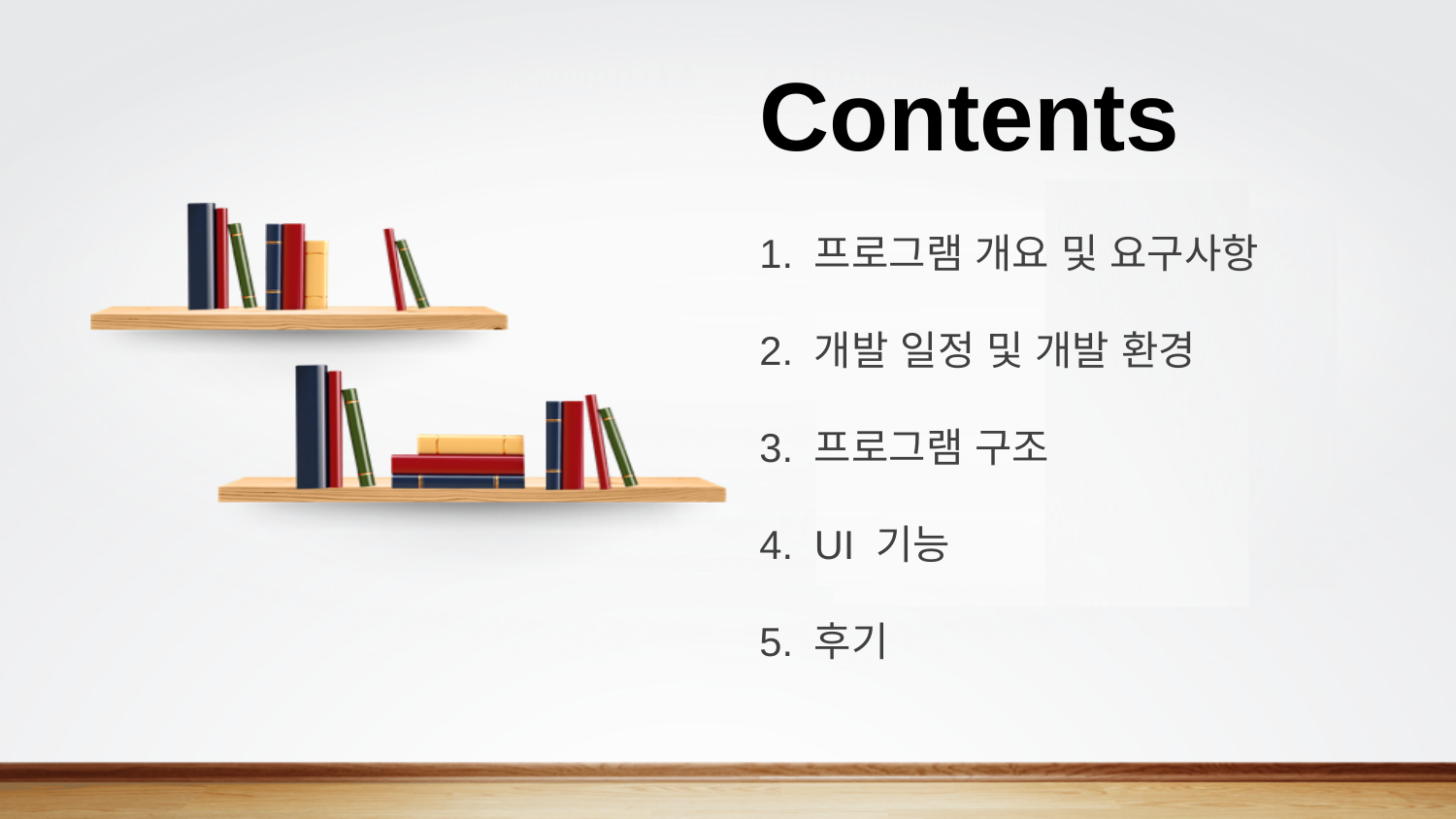

Contents
프로그램 개요 및 요구사항

개발 일정 및 개발 환경

프로그램 구조

UI 기능

후기